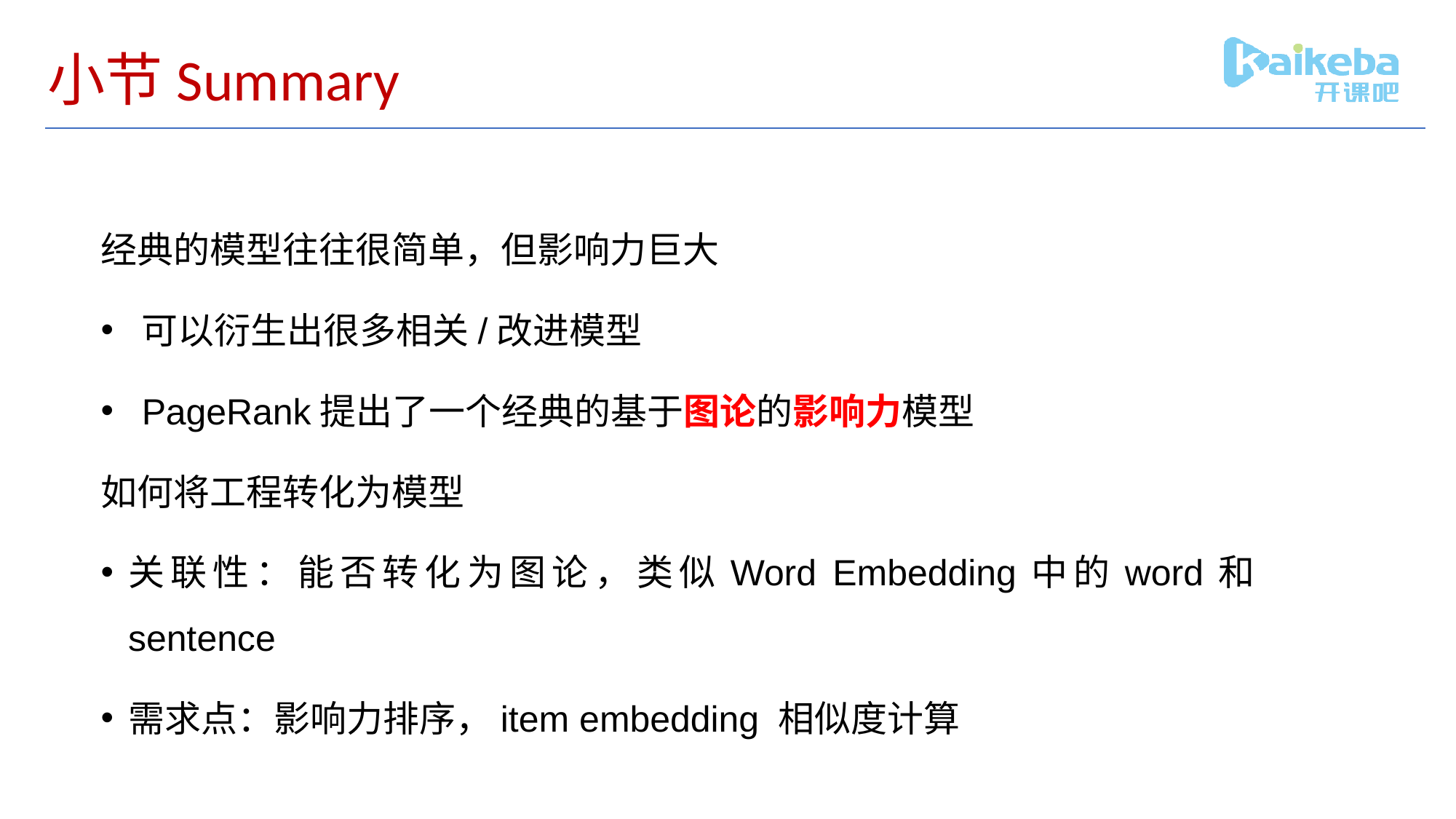

# 小节Summary
经典的模型往往很简单，但影响力巨大
可以衍生出很多相关/改进模型
PageRank提出了一个经典的基于图论的影响力模型
如何将工程转化为模型
关联性：能否转化为图论，类似Word Embedding中的word和sentence
需求点：影响力排序，item embedding 相似度计算